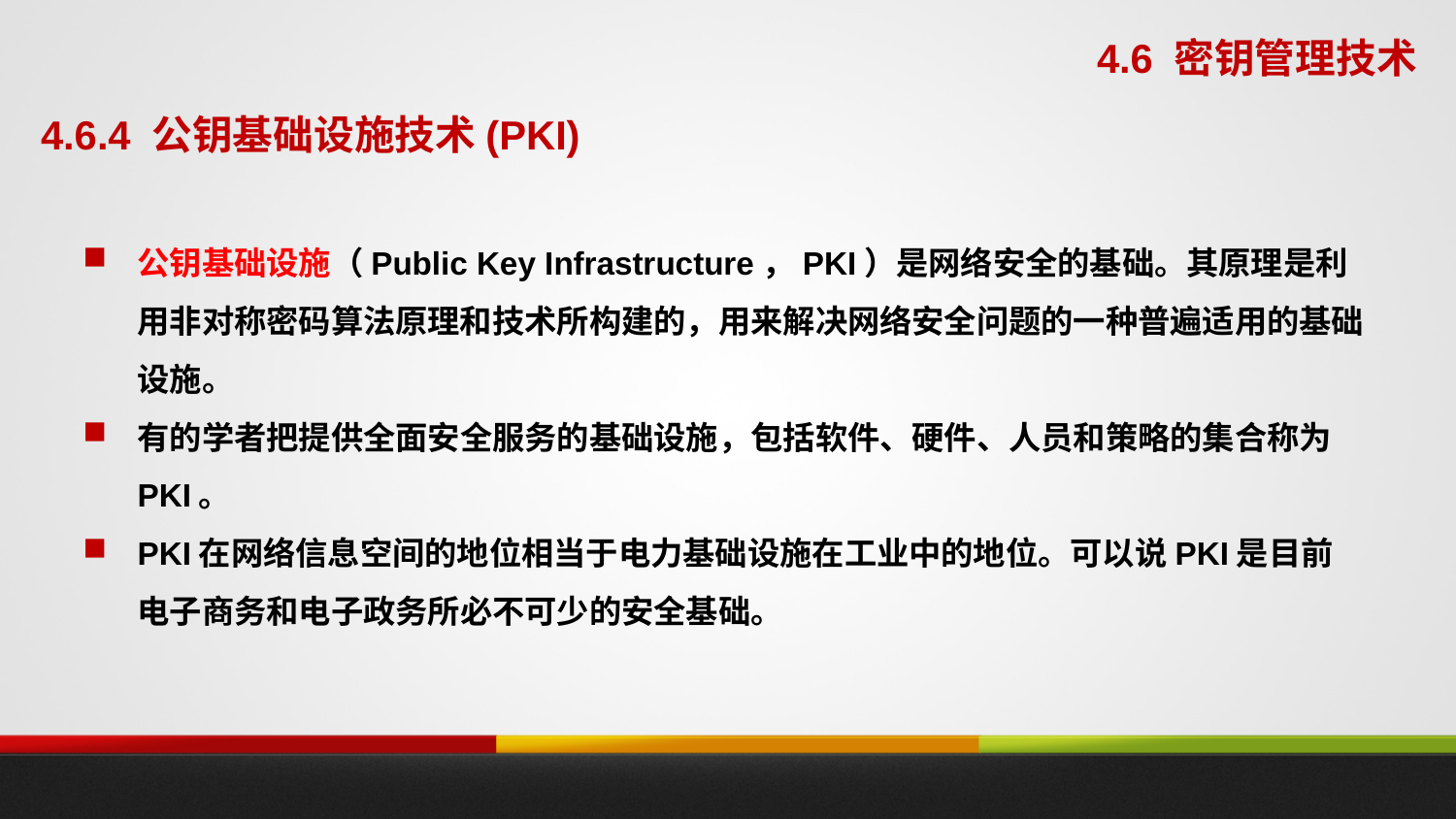

4.6 密钥管理技术
4.6.4 公钥基础设施技术(PKI)
公钥基础设施（Public Key Infrastructure，PKI）是网络安全的基础。其原理是利用非对称密码算法原理和技术所构建的，用来解决网络安全问题的一种普遍适用的基础设施。
有的学者把提供全面安全服务的基础设施，包括软件、硬件、人员和策略的集合称为PKI。
PKI在网络信息空间的地位相当于电力基础设施在工业中的地位。可以说PKI是目前电子商务和电子政务所必不可少的安全基础。